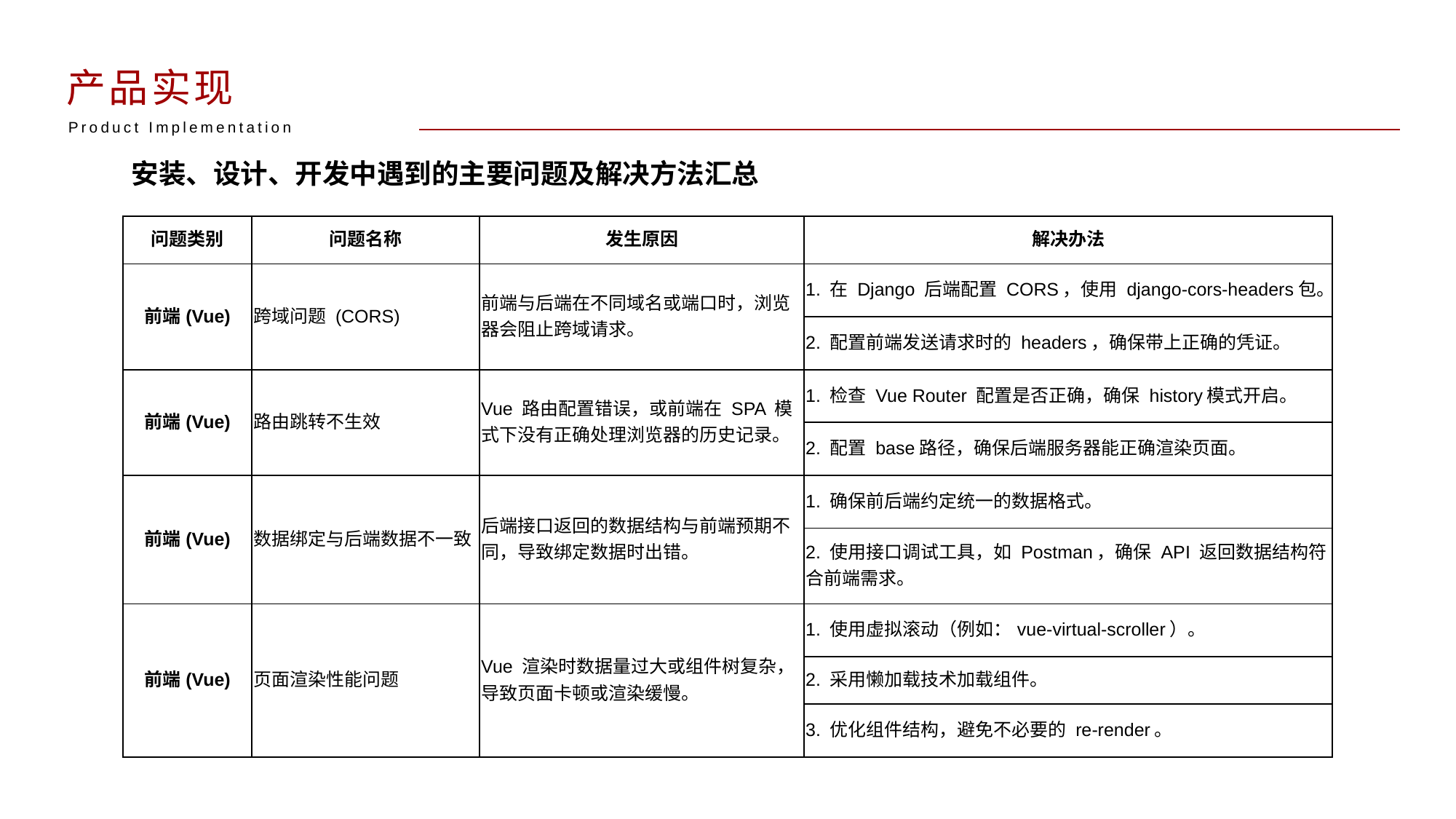

产品实现
Product Implementation
安装、设计、开发中遇到的主要问题及解决方法汇总
| 问题类别 | 问题名称 | 发生原因 | 解决办法 |
| --- | --- | --- | --- |
| 前端(Vue) | 跨域问题 (CORS) | 前端与后端在不同域名或端口时，浏览器会阻止跨域请求。 | 1. 在 Django 后端配置 CORS，使用 django-cors-headers包。 |
|  |  |  | 2. 配置前端发送请求时的 headers，确保带上正确的凭证。 |
| 前端(Vue) | 路由跳转不生效 | Vue 路由配置错误，或前端在 SPA 模式下没有正确处理浏览器的历史记录。 | 1. 检查 Vue Router 配置是否正确，确保 history模式开启。 |
|  |  |  | 2. 配置 base路径，确保后端服务器能正确渲染页面。 |
| 前端(Vue) | 数据绑定与后端数据不一致 | 后端接口返回的数据结构与前端预期不同，导致绑定数据时出错。 | 1. 确保前后端约定统一的数据格式。 |
|  |  |  | 2. 使用接口调试工具，如 Postman，确保 API 返回数据结构符合前端需求。 |
| 前端(Vue) | 页面渲染性能问题 | Vue 渲染时数据量过大或组件树复杂，导致页面卡顿或渲染缓慢。 | 1. 使用虚拟滚动（例如：vue-virtual-scroller）。 |
|  |  |  | 2. 采用懒加载技术加载组件。 |
|  |  |  | 3. 优化组件结构，避免不必要的 re-render。 |